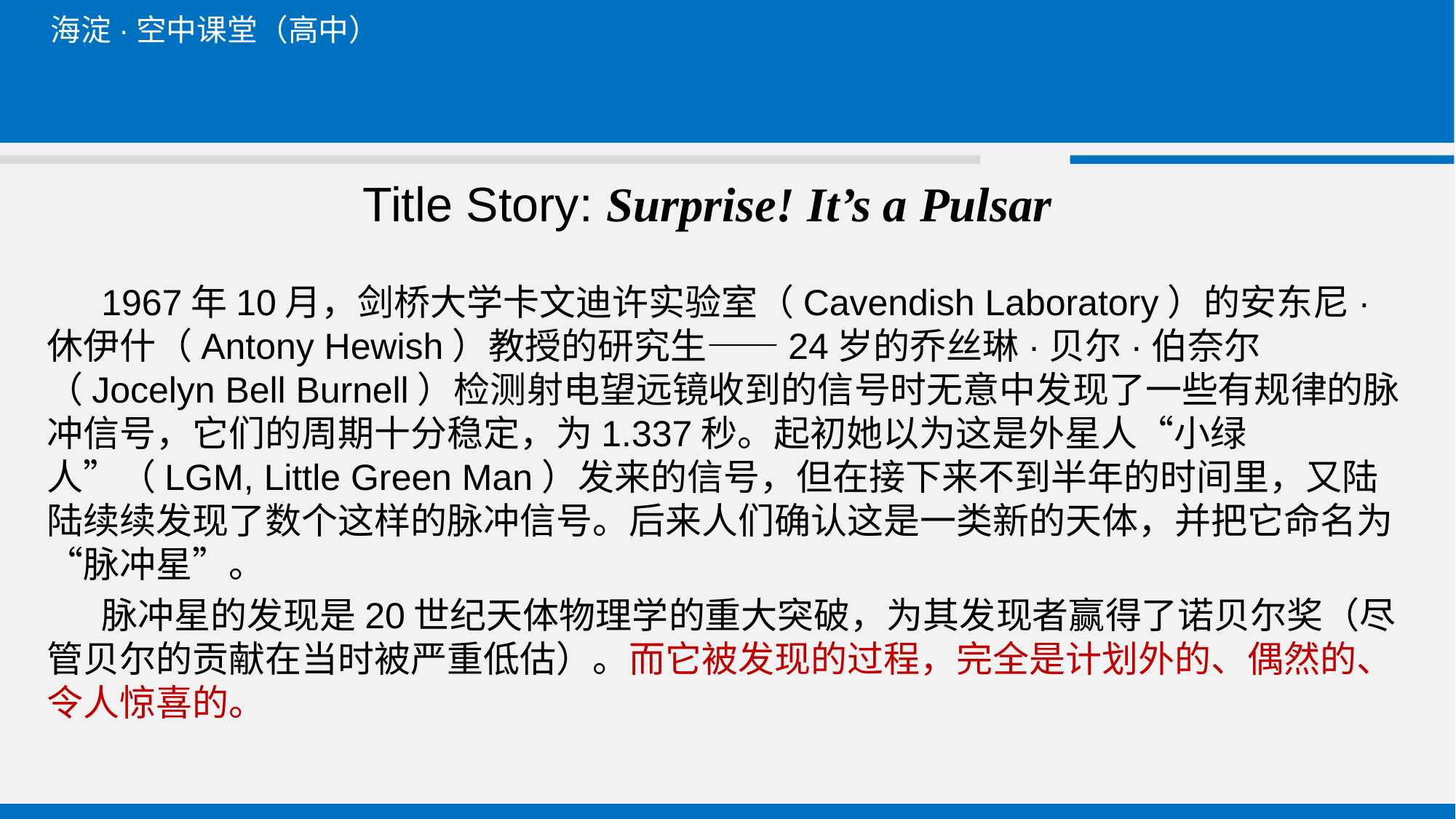

Title Story: Surprise! It’s a Pulsar
1967年10月，剑桥大学卡文迪许实验室（Cavendish Laboratory）的安东尼·休伊什（Antony Hewish）教授的研究生——24岁的乔丝琳·贝尔·伯奈尔（Jocelyn Bell Burnell）检测射电望远镜收到的信号时无意中发现了一些有规律的脉冲信号，它们的周期十分稳定，为1.337秒。起初她以为这是外星人“小绿人”（LGM, Little Green Man）发来的信号，但在接下来不到半年的时间里，又陆陆续续发现了数个这样的脉冲信号。后来人们确认这是一类新的天体，并把它命名为“脉冲星”。
脉冲星的发现是20世纪天体物理学的重大突破，为其发现者赢得了诺贝尔奖（尽管贝尔的贡献在当时被严重低估）。而它被发现的过程，完全是计划外的、偶然的、令人惊喜的。